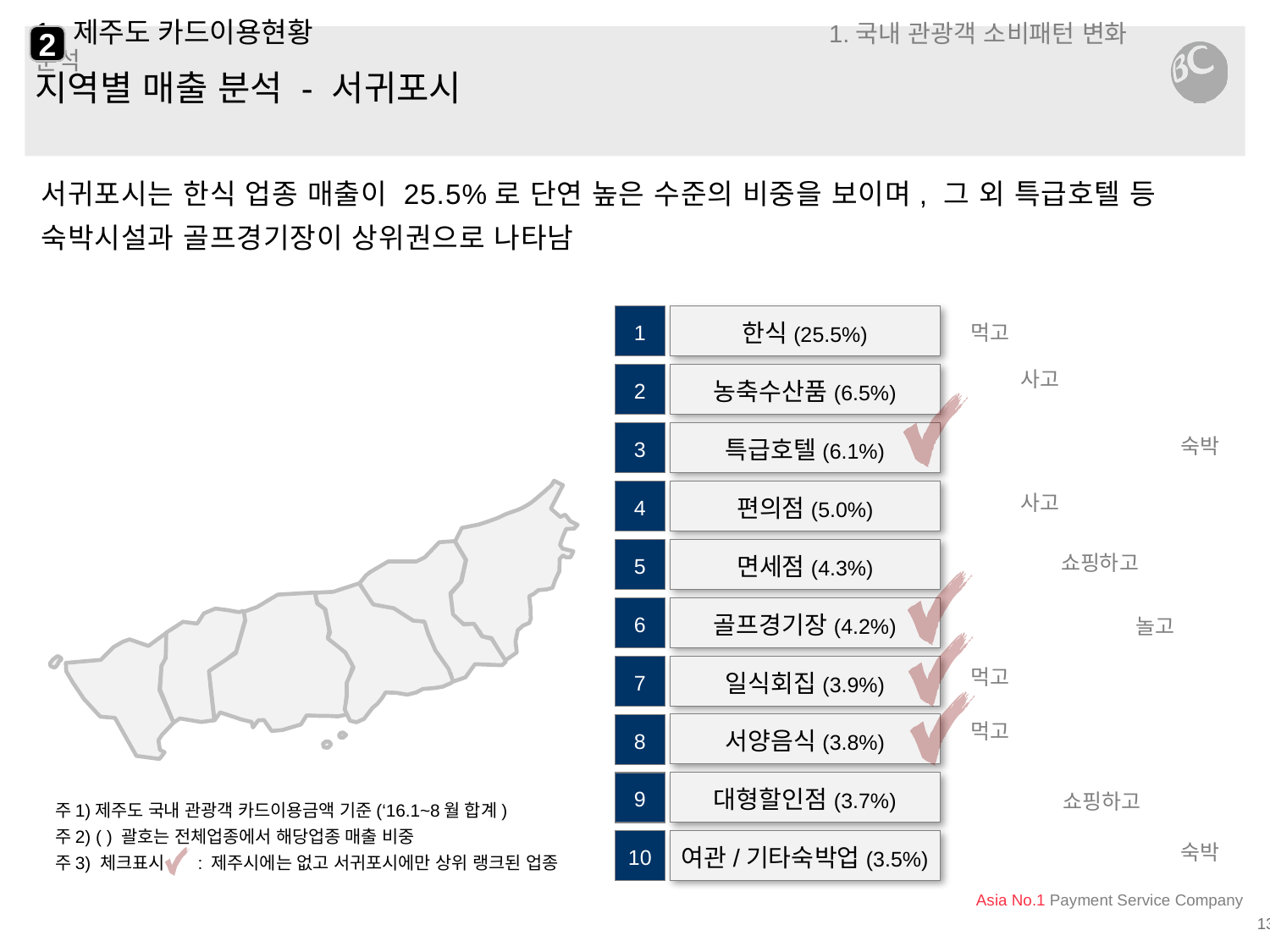

2
# 1. 제주도 카드이용현황                                                                 1.국내 관광객 소비패턴 변화 분석
지역별 매출 분석 - 서귀포시
서귀포시는 한식 업종 매출이 25.5%로 단연 높은 수준의 비중을 보이며, 그 외 특급호텔 등 숙박시설과 골프경기장이 상위권으로 나타남
1
한식(25.5%)
먹고
농축수산품(6.5%)
2
사고

특급호텔(6.1%)
3
숙박

편의점(5.0%)
4
사고
면세점(4.3%)
5
쇼핑하고

골프경기장(4.2%)
6
놀고

일식회집(3.9%)
7
먹고

서양음식(3.8%)
8
먹고
대형할인점(3.7%)
9
쇼핑하고
주1)제주도 국내 관광객 카드이용금액 기준(‘16.1~8월 합계)
주2) ( ) 괄호는 전체업종에서 해당업종 매출 비중
주3) 체크표시      : 제주시에는 없고 서귀포시에만 상위 랭크된 업종
여관/기타숙박업(3.5%)
10
숙박